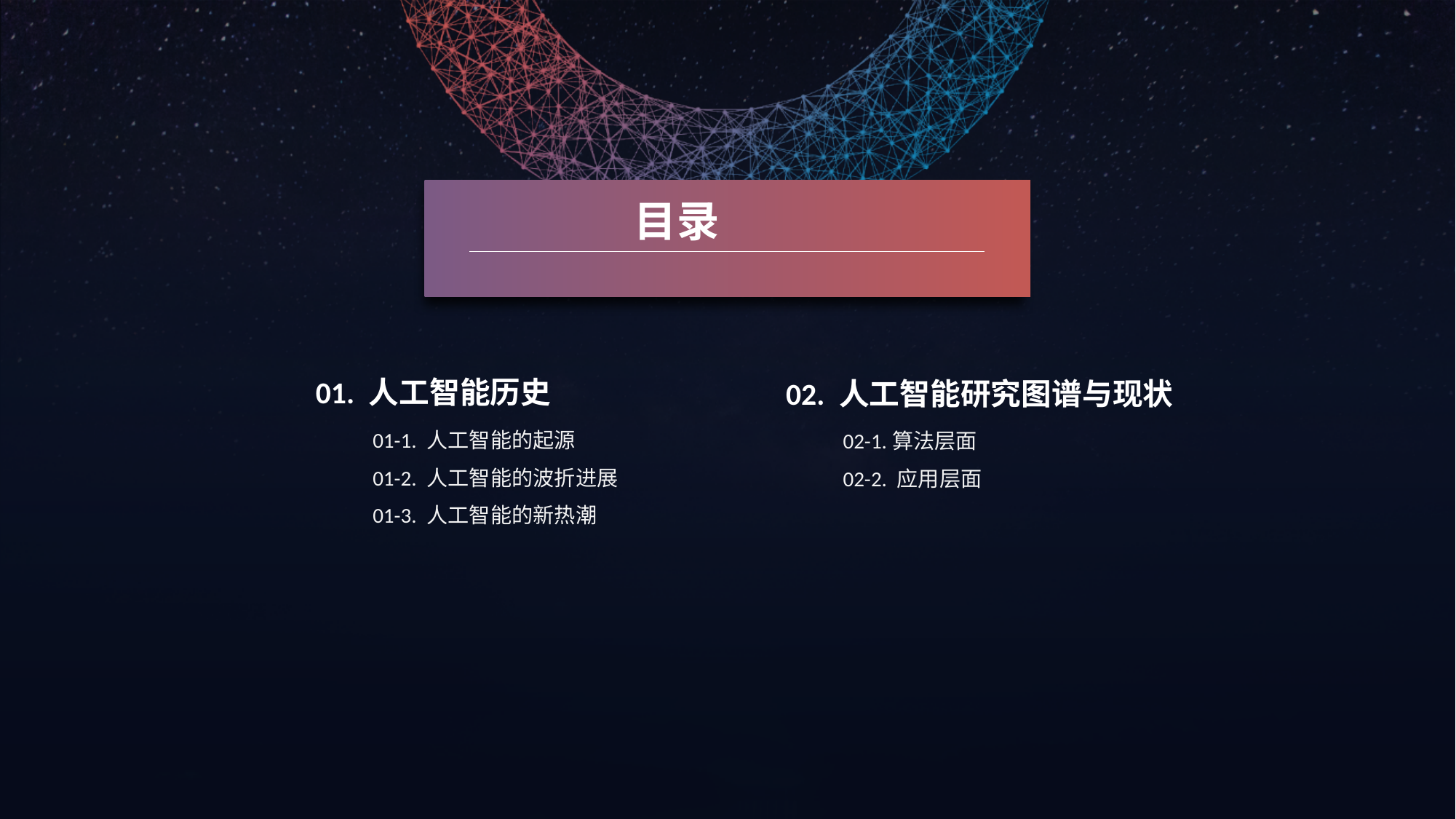

目录
01. 人工智能历史
02. 人工智能研究图谱与现状
01-1. 人工智能的起源
02-1.算法层面
01-2. 人工智能的波折进展
02-2. 应用层面
01-3. 人工智能的新热潮